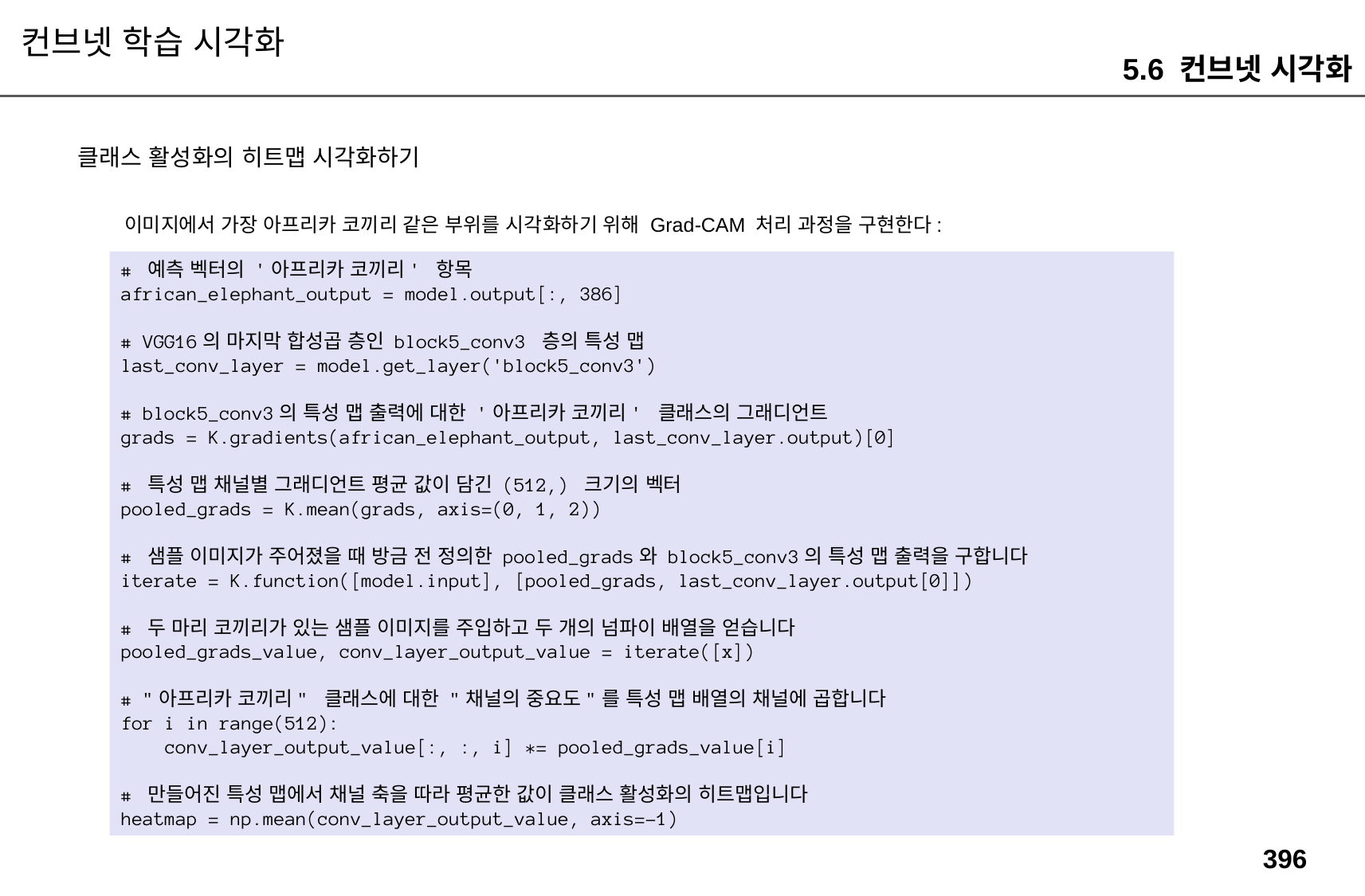

컨브넷 학습 시각화
5.6 컨브넷 시각화
클래스 활성화의 히트맵 시각화하기
이미지에서 가장 아프리카 코끼리 같은 부위를 시각화하기 위해 Grad-CAM 처리 과정을 구현한다:
# 예측 벡터의 '아프리카 코끼리' 항목
african_elephant_output = model.output[:, 386]

# VGG16의 마지막 합성곱 층인 block5_conv3 층의 특성 맵
last_conv_layer = model.get_layer('block5_conv3')

# block5_conv3의 특성 맵 출력에 대한 '아프리카 코끼리' 클래스의 그래디언트
grads = K.gradients(african_elephant_output, last_conv_layer.output)[0]

# 특성 맵 채널별 그래디언트 평균 값이 담긴 (512,) 크기의 벡터
pooled_grads = K.mean(grads, axis=(0, 1, 2))

# 샘플 이미지가 주어졌을 때 방금 전 정의한 pooled_grads와 block5_conv3의 특성 맵 출력을 구합니다
iterate = K.function([model.input], [pooled_grads, last_conv_layer.output[0]])

# 두 마리 코끼리가 있는 샘플 이미지를 주입하고 두 개의 넘파이 배열을 얻습니다
pooled_grads_value, conv_layer_output_value = iterate([x])

# "아프리카 코끼리" 클래스에 대한 "채널의 중요도"를 특성 맵 배열의 채널에 곱합니다
for i in range(512):
    conv_layer_output_value[:, :, i] *= pooled_grads_value[i]

# 만들어진 특성 맵에서 채널 축을 따라 평균한 값이 클래스 활성화의 히트맵입니다
heatmap = np.mean(conv_layer_output_value, axis=-1)